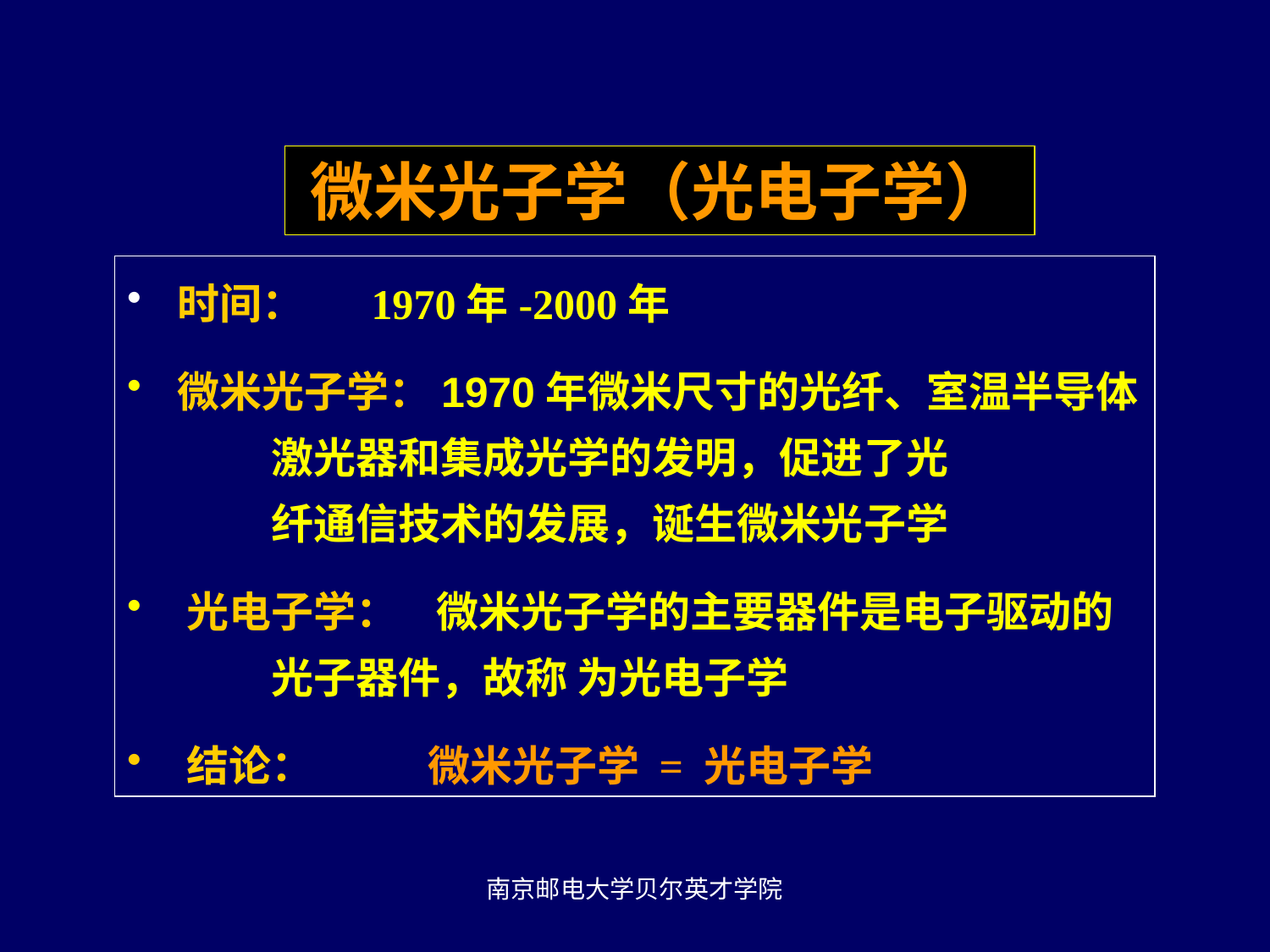

微米光子学（光电子学）
 时间：      1970年-2000年

 微米光子学：1970年微米尺寸的光纤、室温半导体
              激光器和集成光学的发明，促进了光
              纤通信技术的发展，诞生微米光子学

  光电子学：    微米光子学的主要器件是电子驱动的
              光子器件，故称 为光电子学

  结论：            微米光子学 = 光电子学

南京邮电大学贝尔英才学院
37